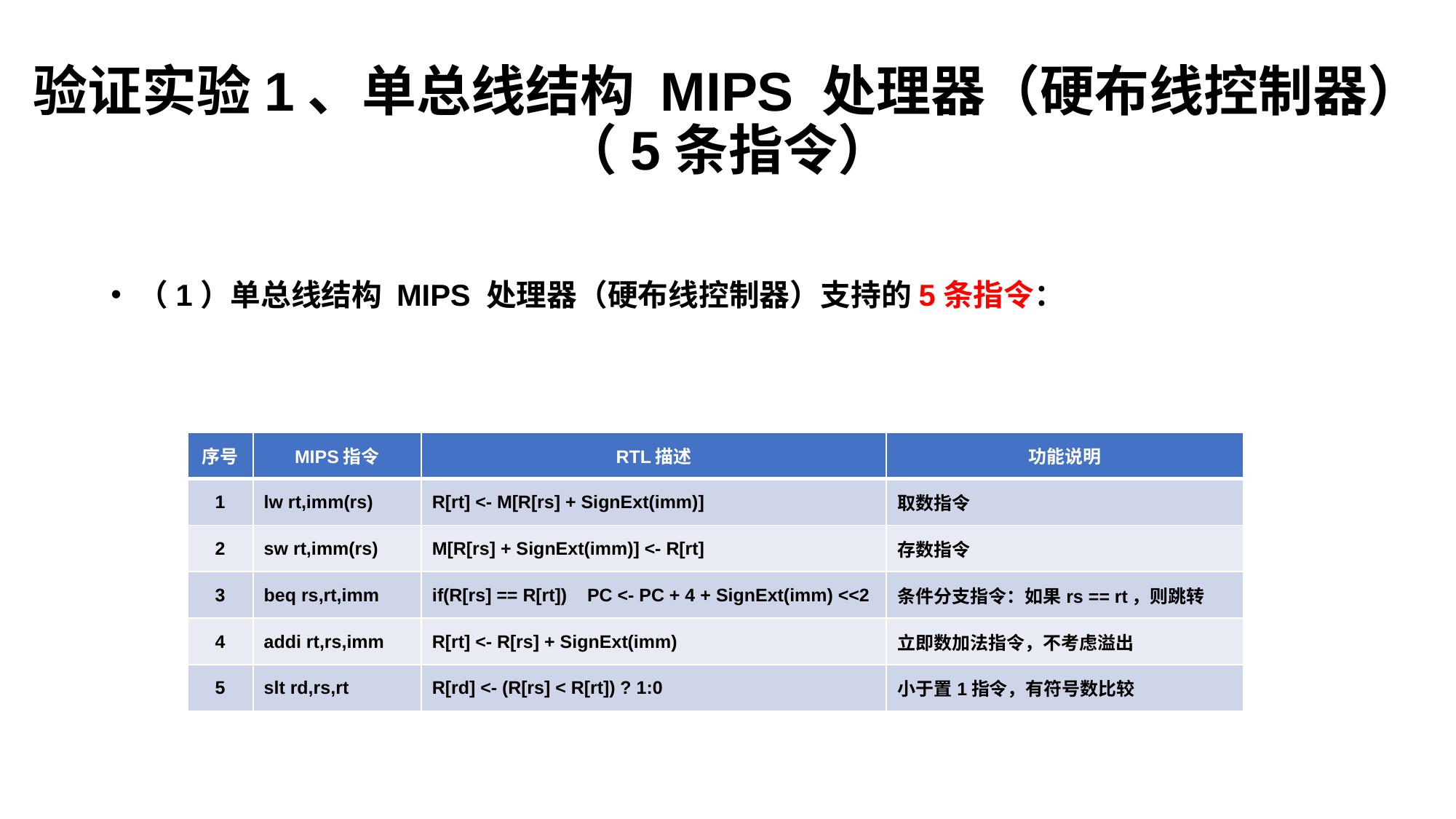

# 验证实验1、单总线结构 MIPS 处理器（硬布线控制器） （5条指令）
（1）单总线结构 MIPS 处理器（硬布线控制器）支持的5条指令：
slt
slt rd,rs,rt
R型
R[rd] <- (R[rs] < R[rt]) ? 1:0
比较指令：如果rs < rt，则置rd=1；否则，置rd=0

| 序号 | MIPS指令 | RTL描述 | 功能说明 |
| --- | --- | --- | --- |
| 1 | lw rt,imm(rs) | R[rt] <- M[R[rs] + SignExt(imm)] | 取数指令 |
| 2 | sw rt,imm(rs) | M[R[rs] + SignExt(imm)] <- R[rt] | 存数指令 |
| 3 | beq rs,rt,imm | if(R[rs] == R[rt]) PC <- PC + 4 + SignExt(imm) <<2 | 条件分支指令：如果rs == rt，则跳转 |
| 4 | addi rt,rs,imm | R[rt] <- R[rs] + SignExt(imm) | 立即数加法指令，不考虑溢出 |
| 5 | slt rd,rs,rt | R[rd] <- (R[rs] < R[rt]) ? 1:0 | 小于置1指令，有符号数比较 |